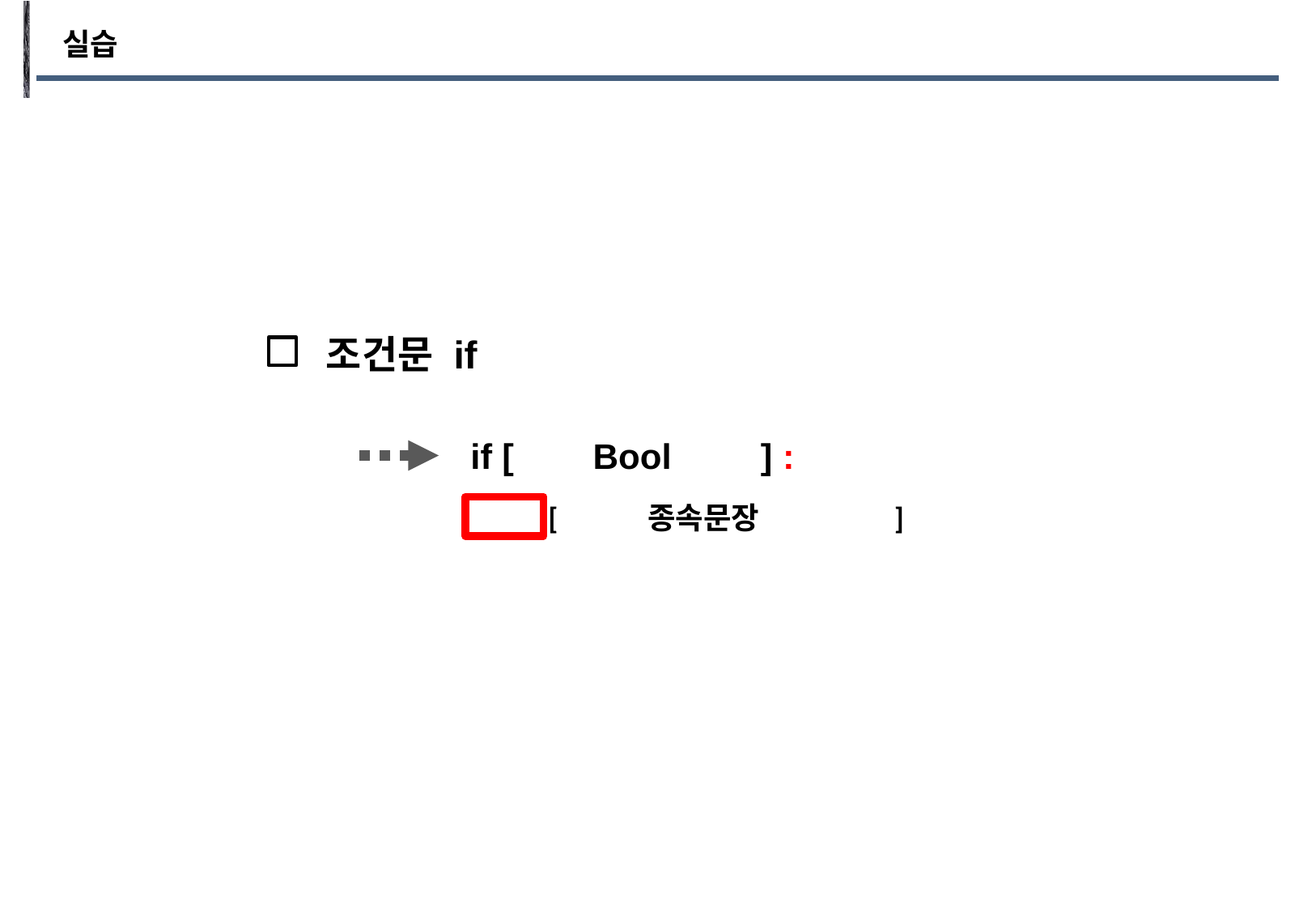

실습

조건문 if

if [        Bool         ] :
[            종속문장               ]